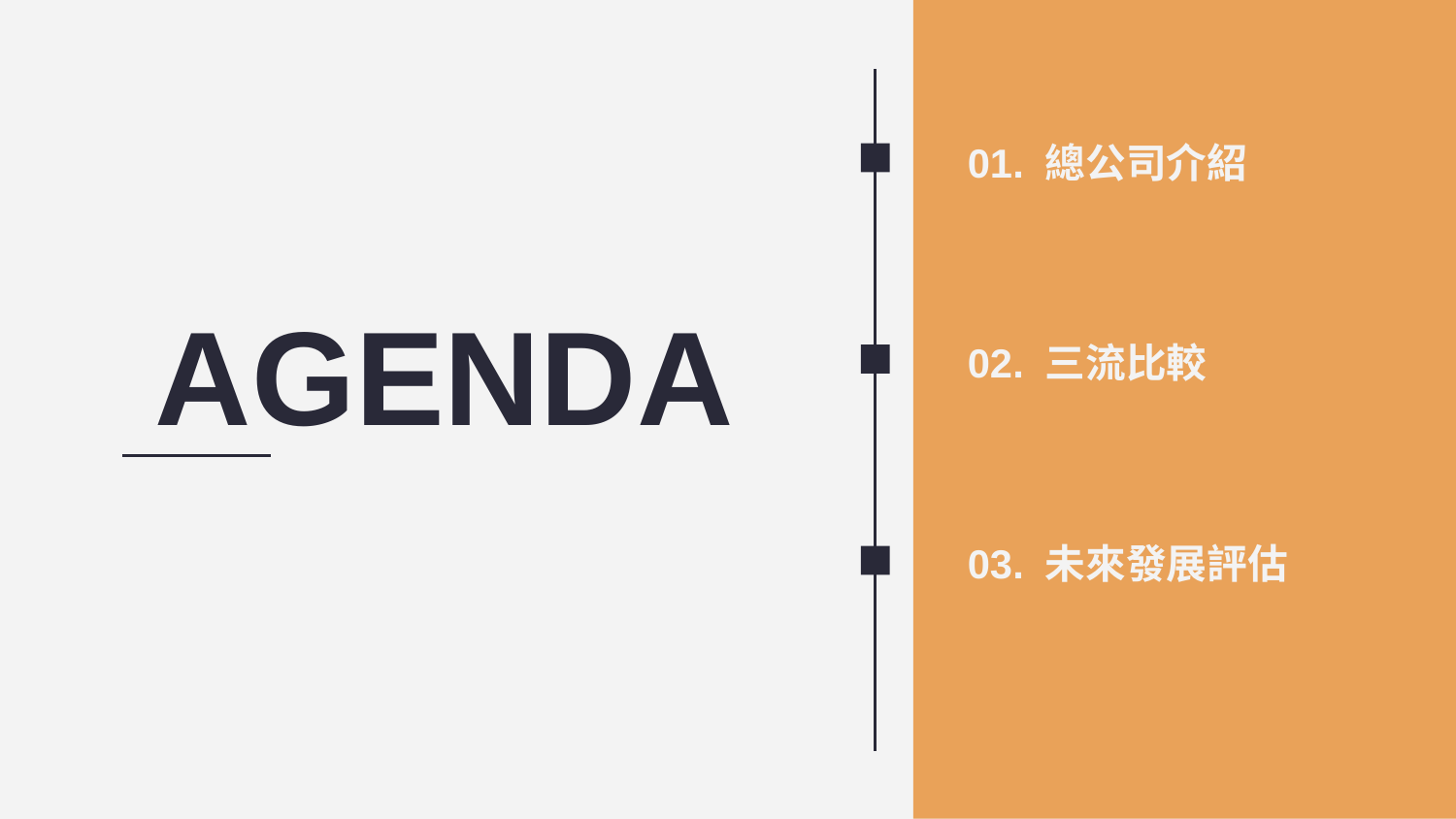

# AGENDA
01. 總公司介紹

02. 三流比較

03. 未來發展評估